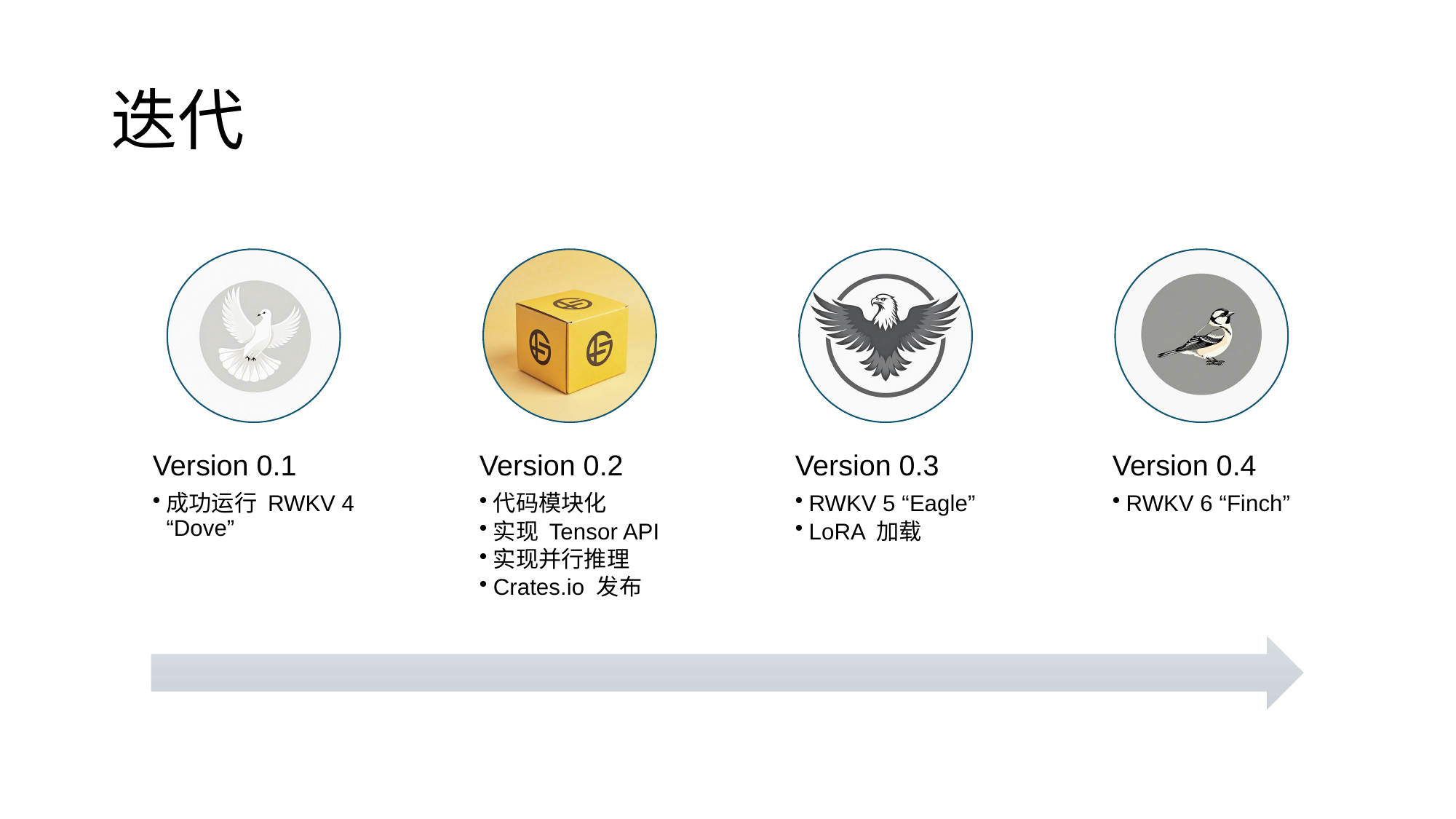

# 迭代
Version 0.1
成功运行 RWKV 4 “Dove”
Version 0.2
代码模块化
实现 Tensor API
实现并行推理
Crates.io 发布
Version 0.3
RWKV 5 “Eagle”
LoRA 加载
Version 0.4
RWKV 6 “Finch”